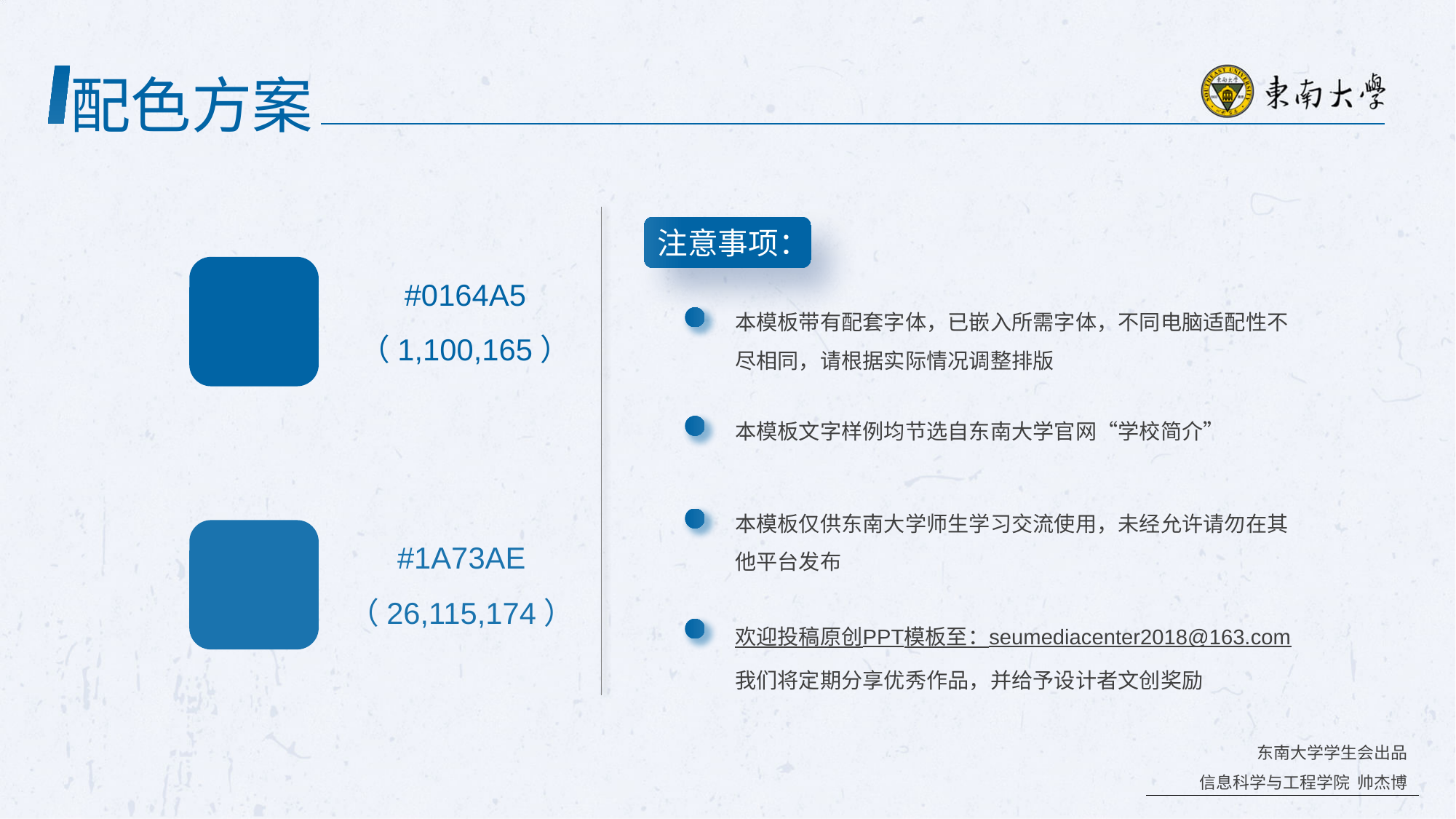

配色方案
注意事项：

#0164A5
（1,100,165）
本模板带有配套字体，已嵌入所需字体，不同电脑适配性不尽相同，请根据实际情况调整排版

本模板文字样例均节选自东南大学官网“学校简介”

本模板仅供东南大学师生学习交流使用，未经允许请勿在其他平台发布

#1A73AE
（26,115,174）
欢迎投稿原创PPT模板至：seumediacenter2018@163.com
我们将定期分享优秀作品，并给予设计者文创奖励

东南大学学生会出品
信息科学与工程学院  帅杰博